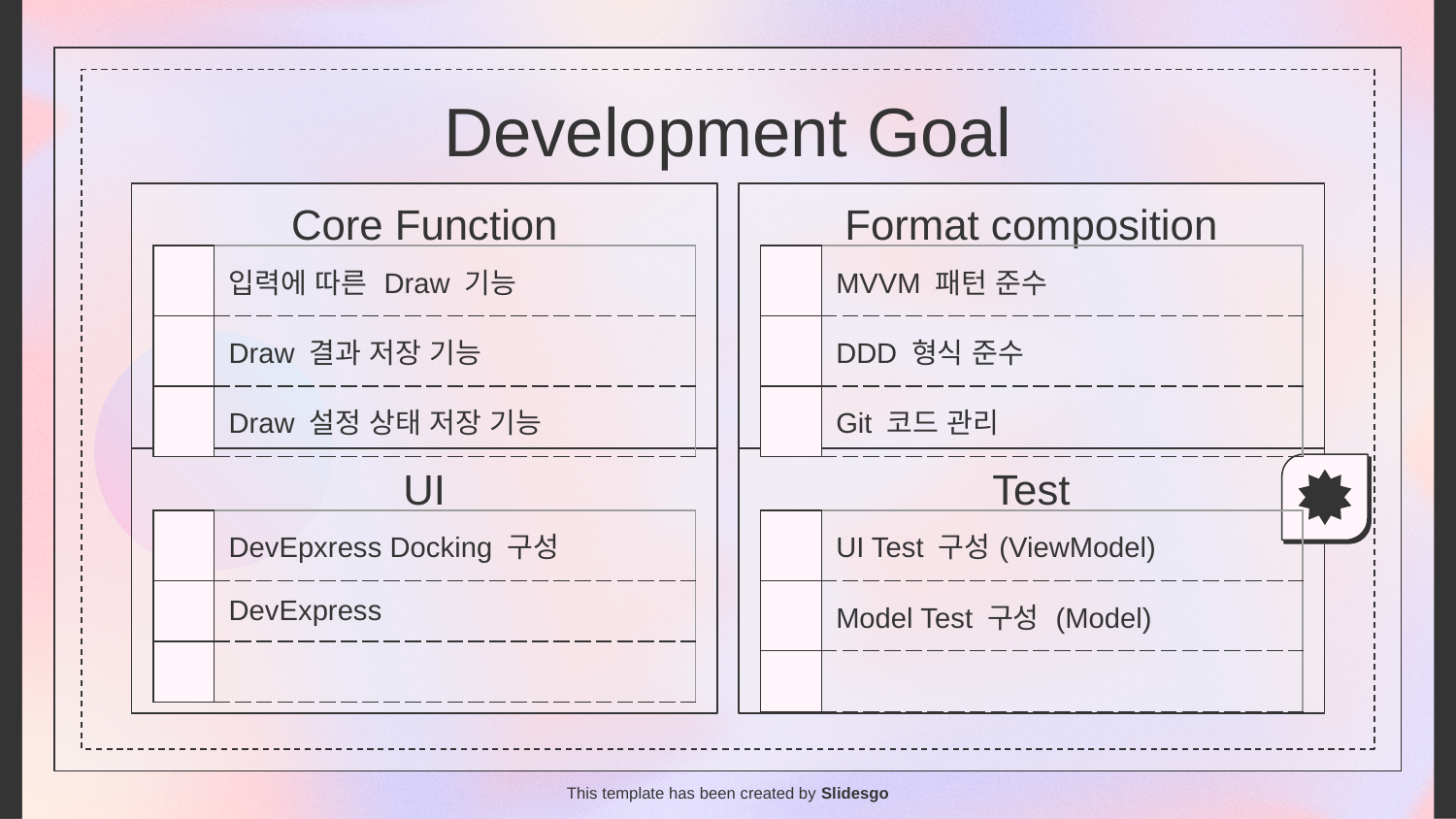

# Development Goal
Core Function
Format composition
|  | 입력에 따른 Draw 기능 |
| --- | --- |
|  | Draw 결과 저장 기능 |
|  | Draw 설정 상태 저장 기능 |
|  | MVVM 패턴 준수 |
| --- | --- |
|  | DDD 형식 준수 |
|  | Git 코드 관리 |

UI
Test

|  | DevEpxress Docking 구성 |
| --- | --- |
|  | DevExpress |
|  |  |
|  | UI Test 구성(ViewModel) |
| --- | --- |
|  | Model Test 구성 (Model) |
|  |  |
This template has been created by Slidesgo